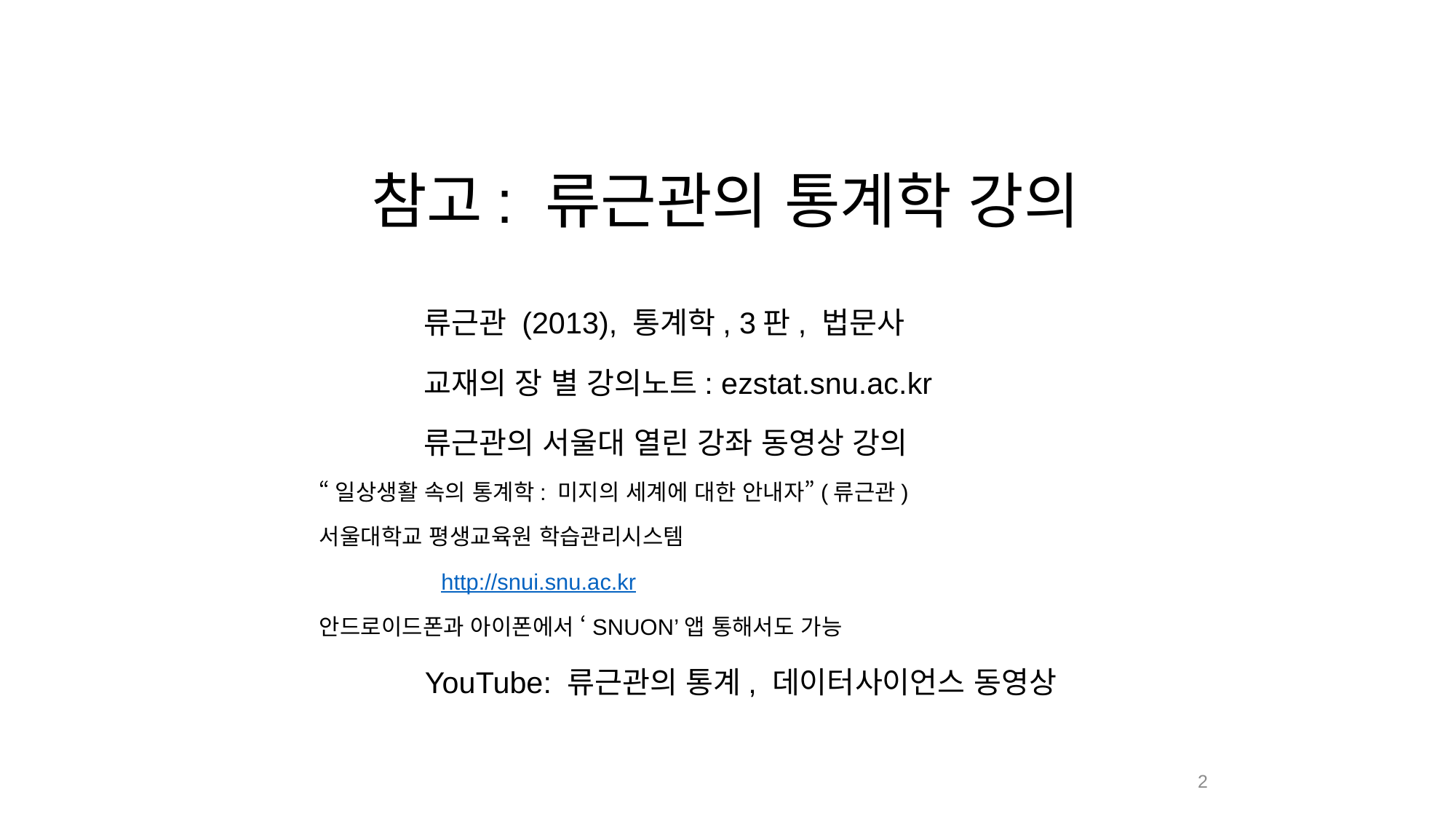

참고: 류근관의 통계학 강의
                 류근관 (2013), 통계학, 3판, 법문사
                 교재의 장 별 강의노트: ezstat.snu.ac.kr
                 류근관의 서울대 열린 강좌 동영상 강의
			“일상생활 속의 통계학: 미지의 세계에 대한 안내자”(류근관)
			서울대학교 평생교육원 학습관리시스템
                           http://snui.snu.ac.kr
			안드로이드폰과 아이폰에서 ‘SNUON’앱 통해서도 가능
                  YouTube: 류근관의 통계, 데이터사이언스 동영상
2